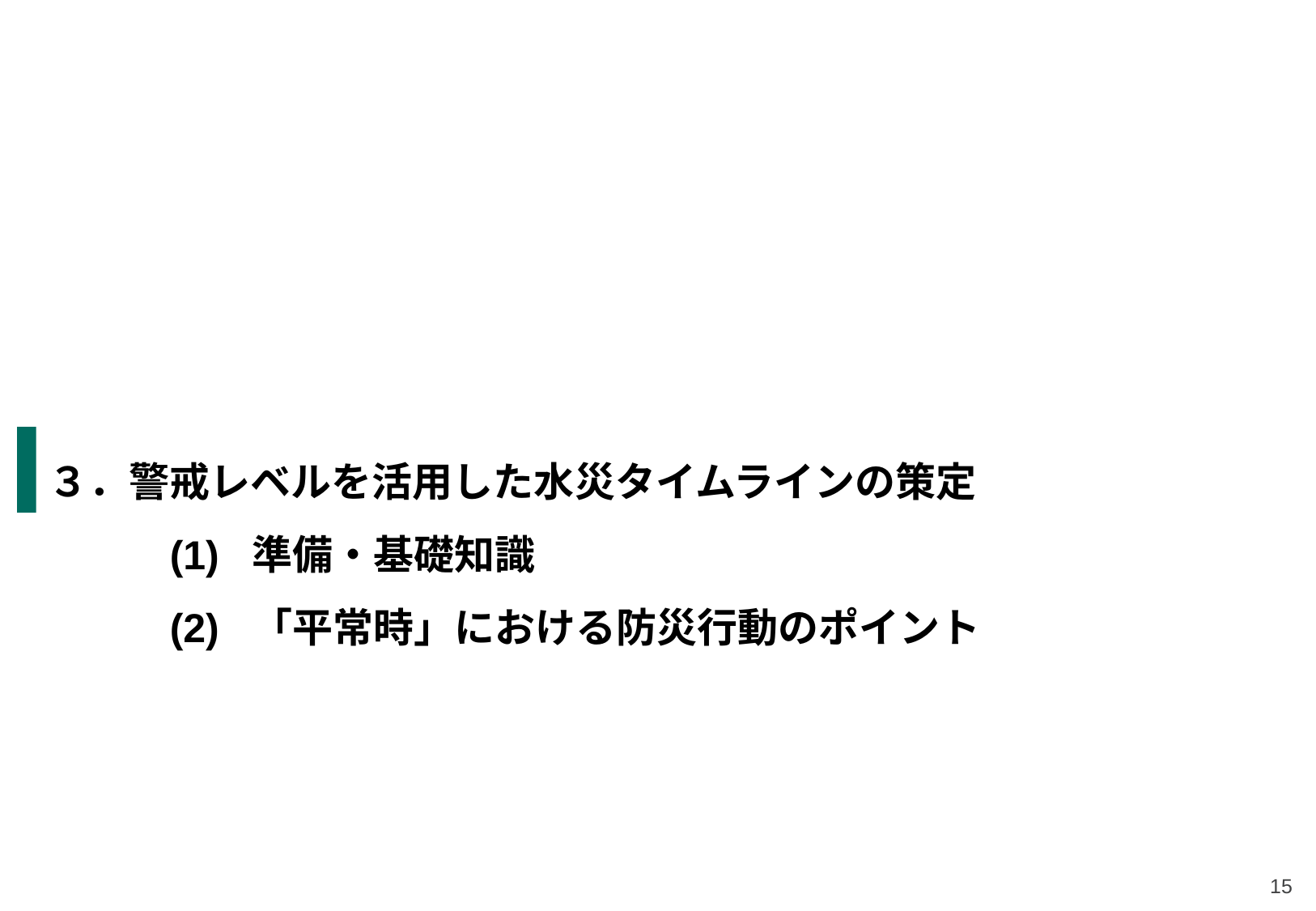

15
# ３．警戒レベルを活用した水災タイムラインの策定 (1)  準備・基礎知識 (2)  「平常時」における防災行動のポイント